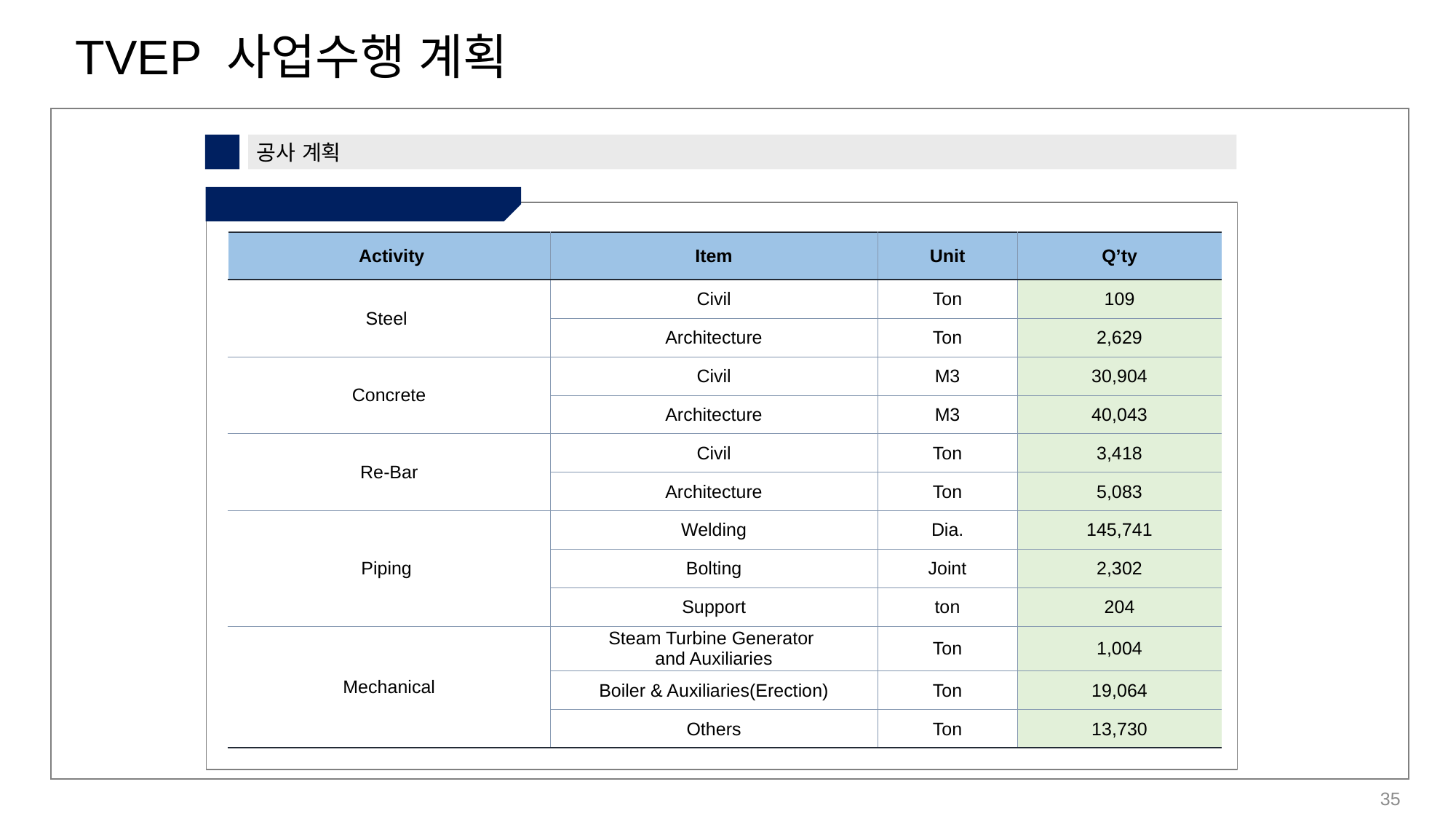

7
공사 계획
③ 공사 주요 물량 - 1

| Activity | Item | Unit | Q’ty |
| --- | --- | --- | --- |
| Steel | Civil | Ton | 109 |
|  | Architecture | Ton | 2,629 |
| Concrete | Civil | M3 | 30,904 |
|  | Architecture | M3 | 40,043 |
| Re-Bar | Civil | Ton | 3,418 |
|  | Architecture | Ton | 5,083 |
| Piping | Welding | Dia. | 145,741 |
|  | Bolting | Joint | 2,302 |
|  | Support | ton | 204 |
| Mechanical | Steam Turbine Generator and Auxiliaries | Ton | 1,004 |
|  | Boiler & Auxiliaries(Erection) | Ton | 19,064 |
|  | Others | Ton | 13,730 |
35